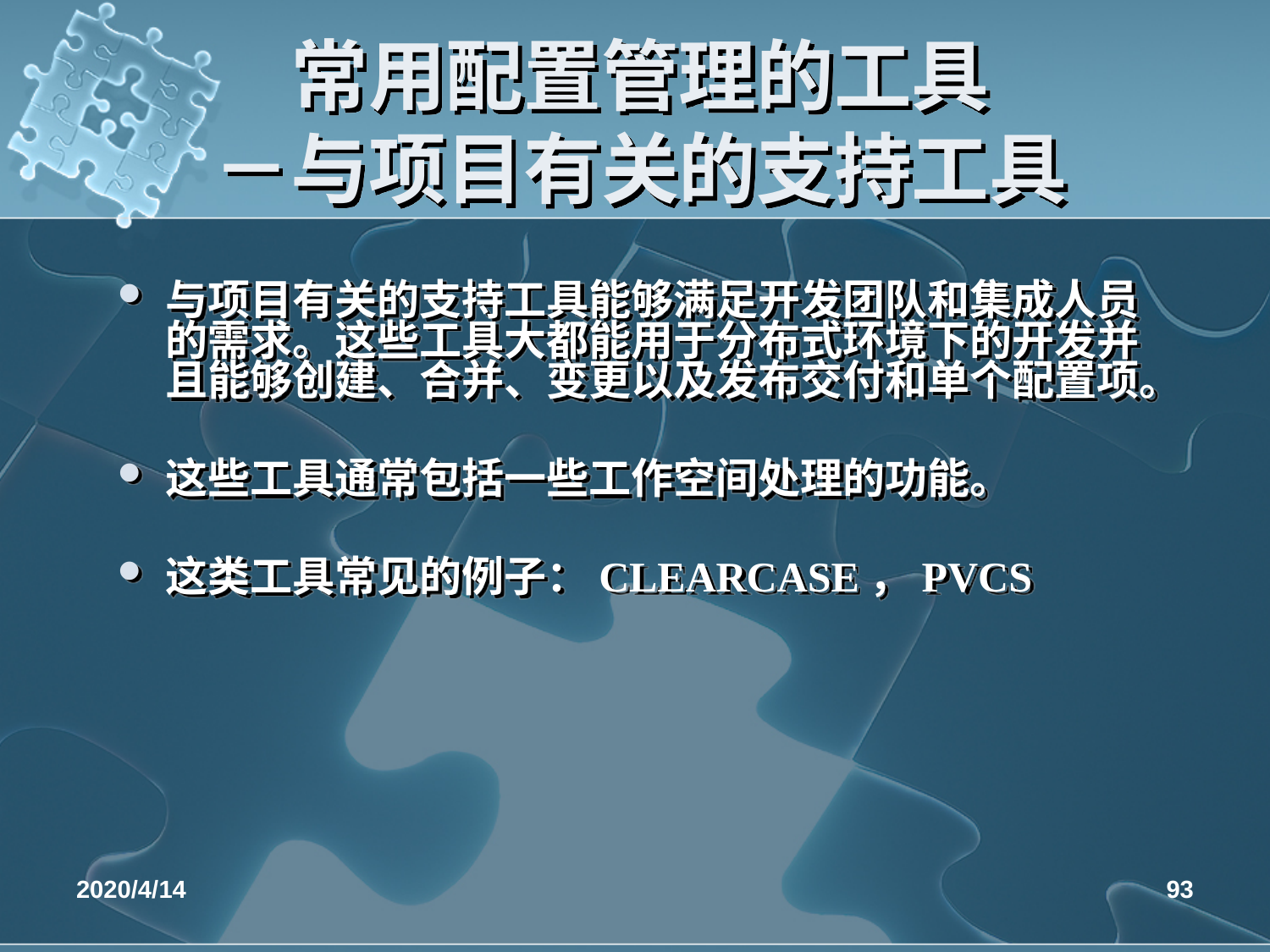

# 常用配置管理的工具 －与项目有关的支持工具
与项目有关的支持工具能够满足开发团队和集成人员的需求。这些工具大都能用于分布式环境下的开发并且能够创建、合并、变更以及发布交付和单个配置项。

这些工具通常包括一些工作空间处理的功能。

这类工具常见的例子：CLEARCASE，PVCS
2020/4/14
93